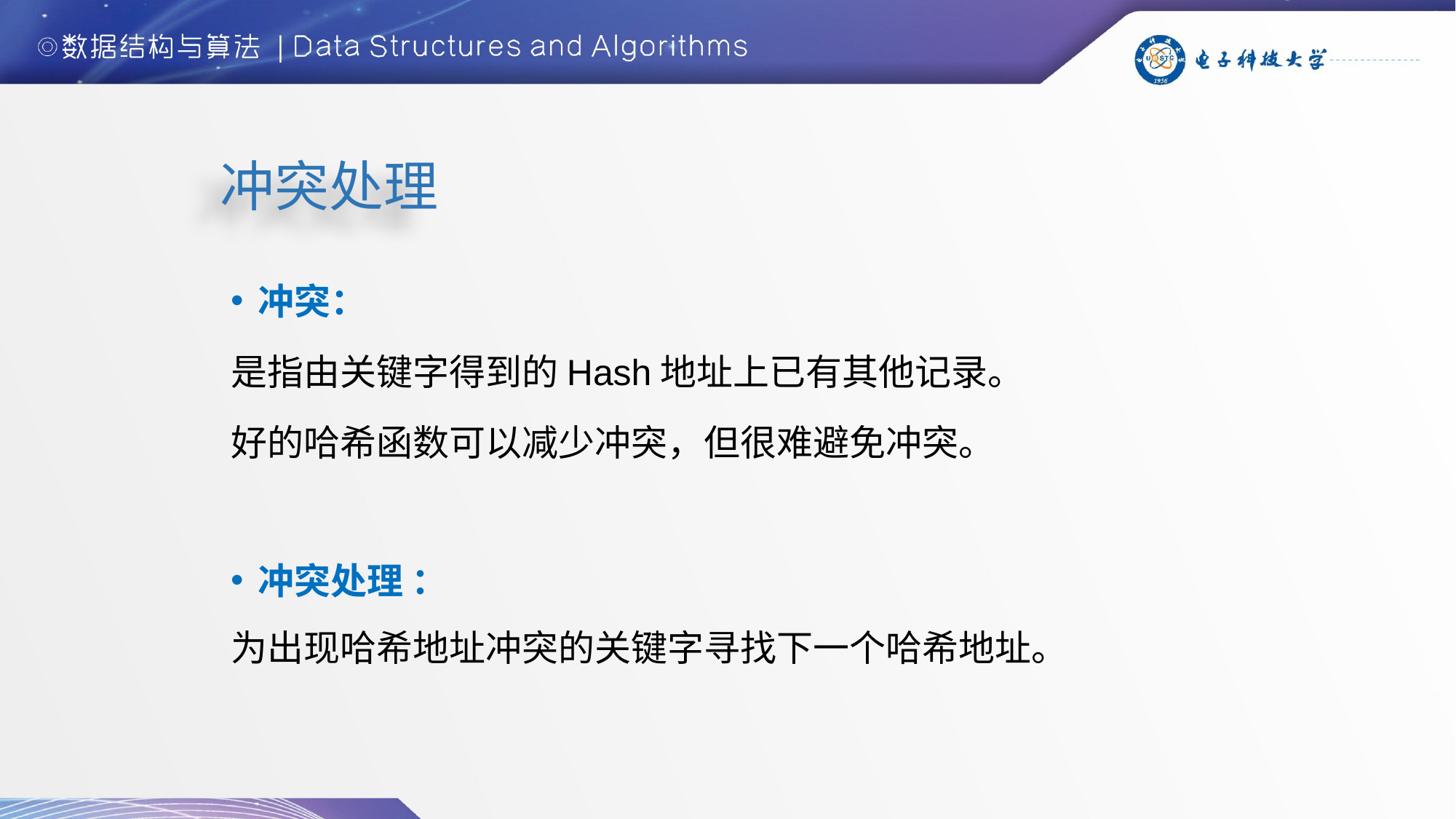

# 冲突处理
冲突：
是指由关键字得到的Hash地址上已有其他记录。
好的哈希函数可以减少冲突，但很难避免冲突。

冲突处理 ：
为出现哈希地址冲突的关键字寻找下一个哈希地址。